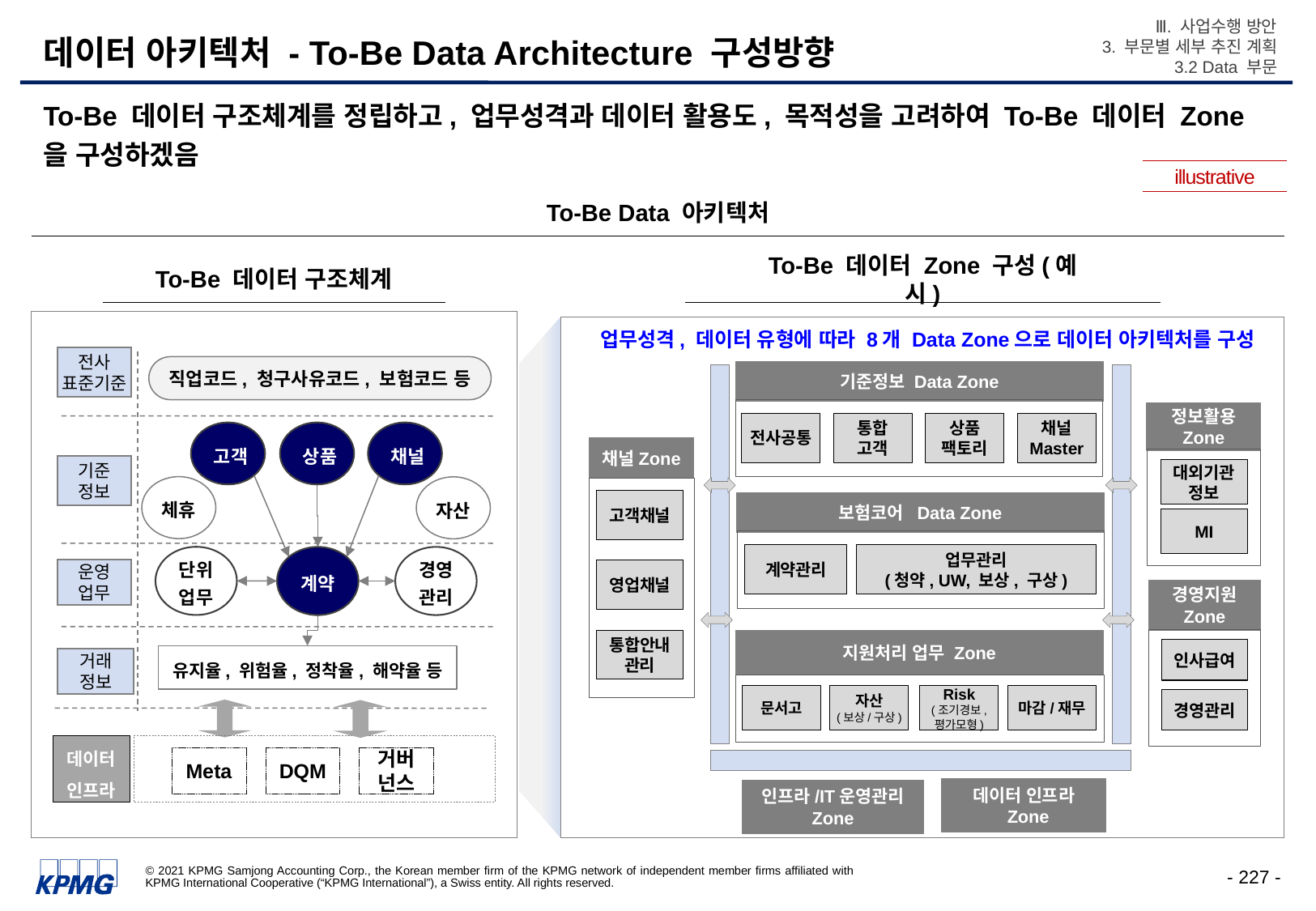

Ⅲ. 사업수행 방안
3. 부문별 세부 추진 계획
3.2 Data 부문
# 데이터 아키텍처 - To-Be Data Architecture 구성방향
To-Be 데이터 구조체계를 정립하고, 업무성격과 데이터 활용도, 목적성을 고려하여 To-Be 데이터 Zone을 구성하겠음
illustrative
To-Be Data 아키텍처
To-Be 데이터 구조체계
To-Be 데이터 Zone 구성(예시)

업무성격, 데이터 유형에 따라 8개 Data Zone으로 데이터 아키텍처를 구성
전사
표준기준
직업코드, 청구사유코드, 보험코드 등
고객
상품
채널
기준
정보
체휴
자산
계약
운영
업무
유지율, 위험율, 정착율, 해약율 등
거래
정보
단위
업무
경영
관리

데이터
인프라

Meta
DQM
거버
넌스
기준정보 Data Zone

정보활용
Zone
전사공통
통합
고객
상품
팩토리
채널
Master
채널Zone

대외기관정보

고객채널
보험코어  Data Zone
MI

계약관리
업무관리
(청약, UW, 보상, 구상)
영업채널
경영지원 Zone

지원처리 업무 Zone
통합안내관리
인사급여

문서고
자산
(보상/구상)
Risk
(조기경보,
평가모형)
마감/재무
경영관리

데이터 인프라
 Zone
인프라/IT운영관리 Zone